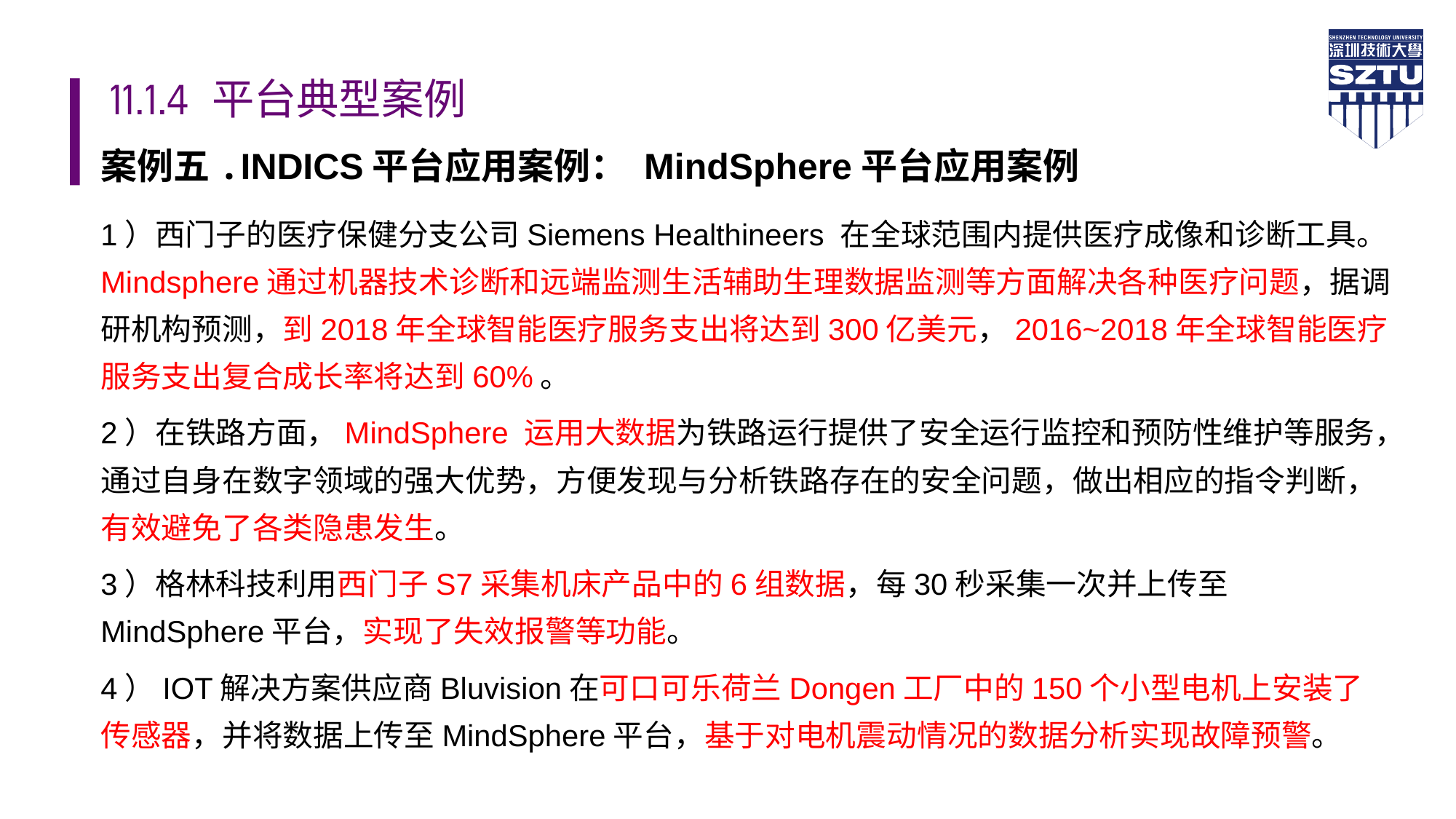

# 11.1.4 平台典型案例
案例五.INDICS平台应用案例： MindSphere平台应用案例
1）西门子的医疗保健分支公司Siemens Healthineers 在全球范围内提供医疗成像和诊断工具。Mindsphere通过机器技术诊断和远端监测生活辅助生理数据监测等方面解决各种医疗问题，据调研机构预测，到2018年全球智能医疗服务支出将达到300亿美元，2016~2018年全球智能医疗服务支出复合成长率将达到60%。
2）在铁路方面，MindSphere 运用大数据为铁路运行提供了安全运行监控和预防性维护等服务，通过自身在数字领域的强大优势，方便发现与分析铁路存在的安全问题，做出相应的指令判断，有效避免了各类隐患发生。
3）格林科技利用西门子S7采集机床产品中的6组数据，每30秒采集一次并上传至MindSphere平台，实现了失效报警等功能。
4）IOT解决方案供应商Bluvision在可口可乐荷兰Dongen工厂中的150个小型电机上安装了传感器，并将数据上传至MindSphere平台，基于对电机震动情况的数据分析实现故障预警。